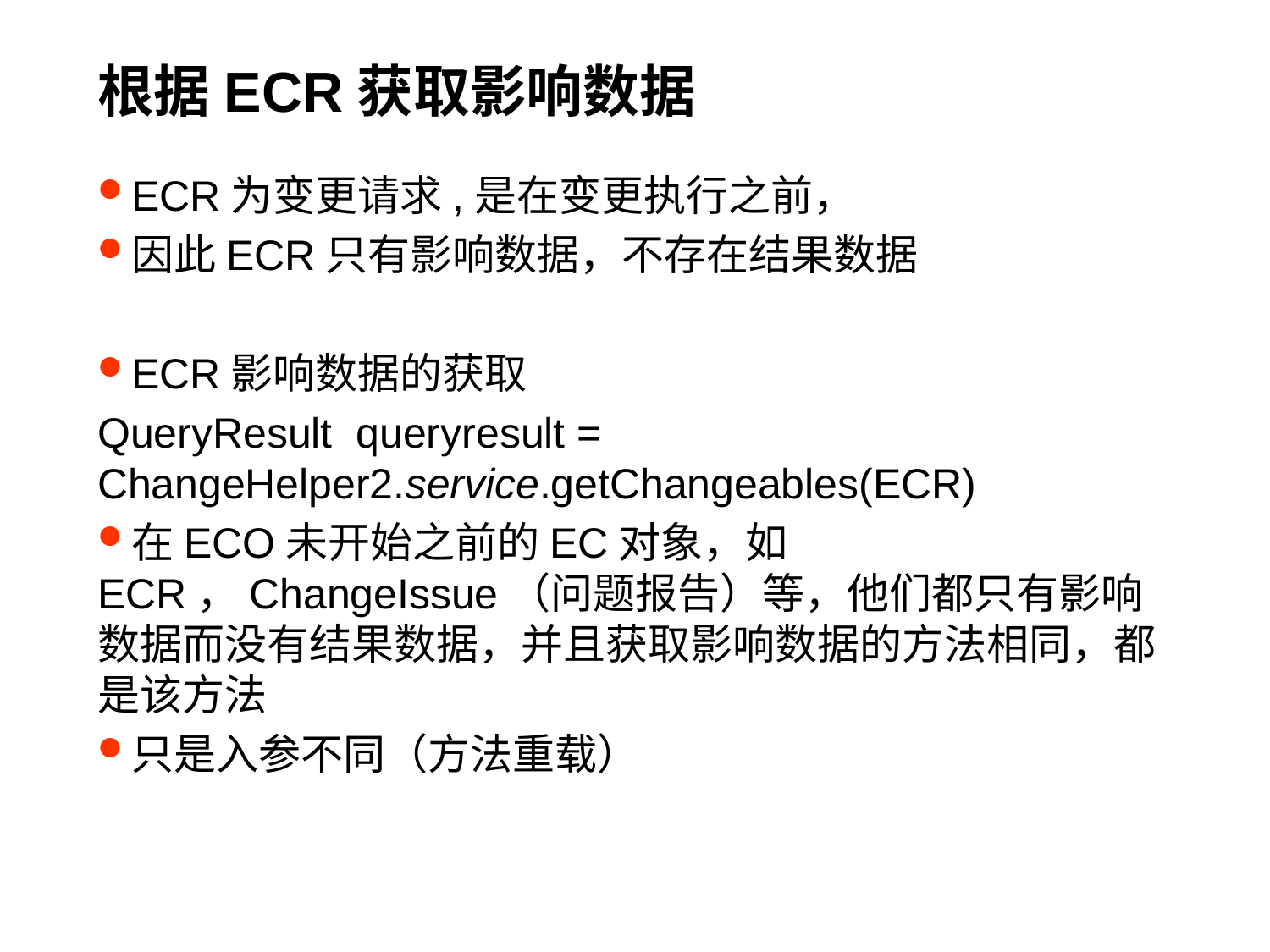

# 根据ECR获取影响数据
ECR为变更请求,是在变更执行之前，
因此ECR只有影响数据，不存在结果数据

ECR影响数据的获取
QueryResult  queryresult = ChangeHelper2.service.getChangeables(ECR)
在ECO未开始之前的EC对象，如ECR，ChangeIssue（问题报告）等，他们都只有影响数据而没有结果数据，并且获取影响数据的方法相同，都是该方法
只是入参不同（方法重载）